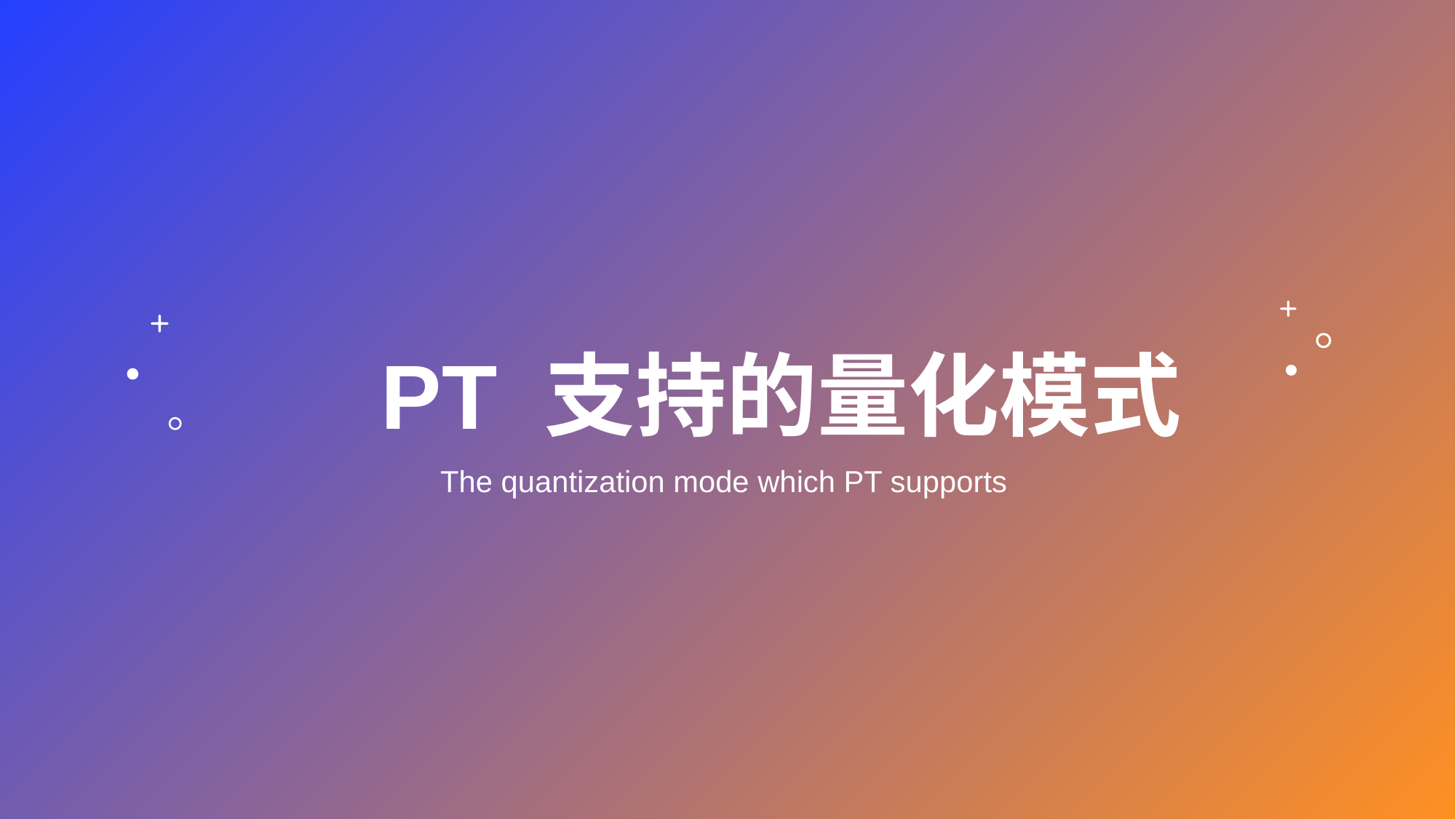

# PT 支持的量化模式
The quantization mode which PT supports